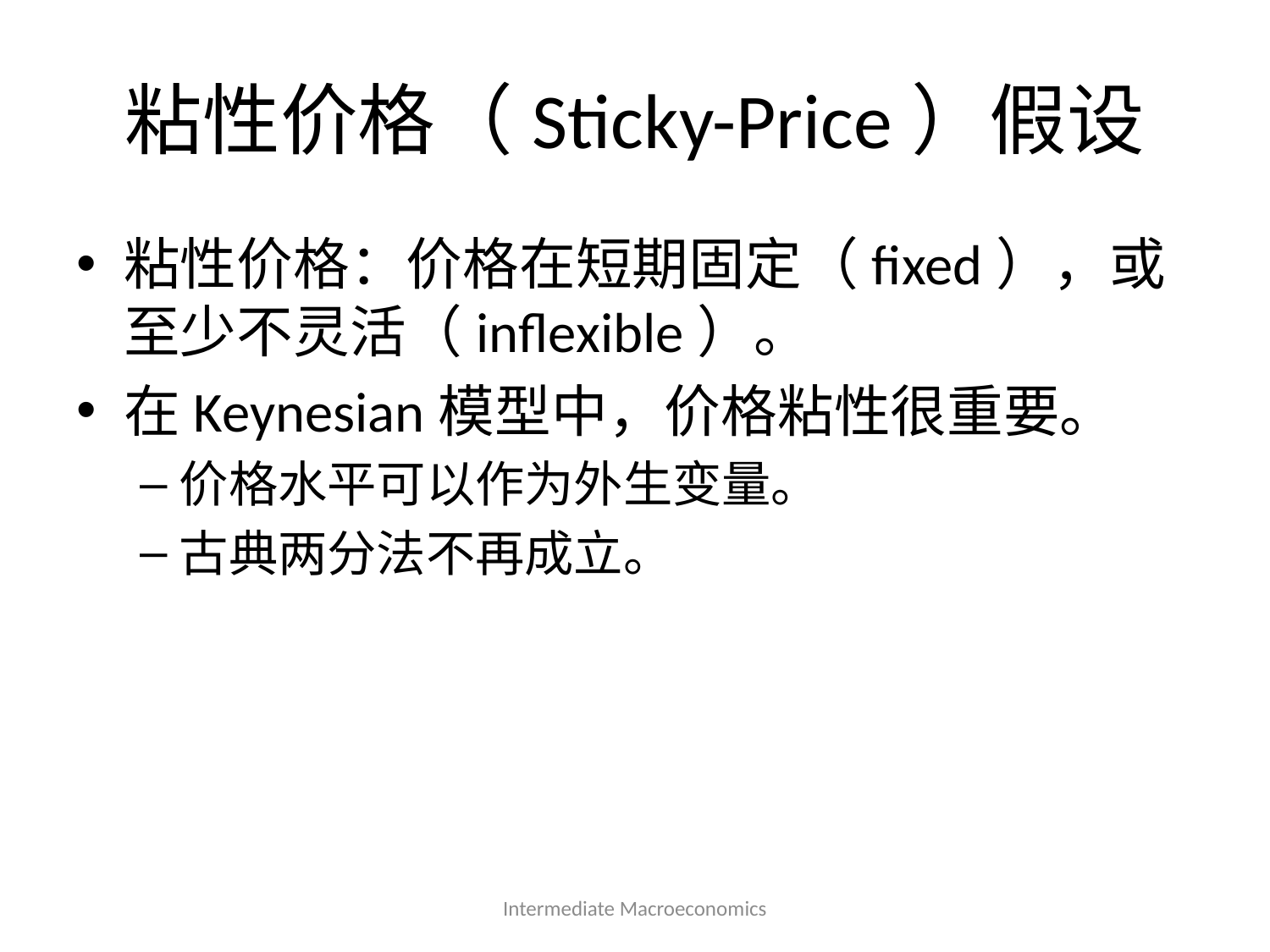

# 粘性价格（Sticky-Price）假设
粘性价格：价格在短期固定（fixed），或至少不灵活（inflexible）。
在Keynesian模型中，价格粘性很重要。
价格水平可以作为外生变量。
古典两分法不再成立。
Intermediate Macroeconomics